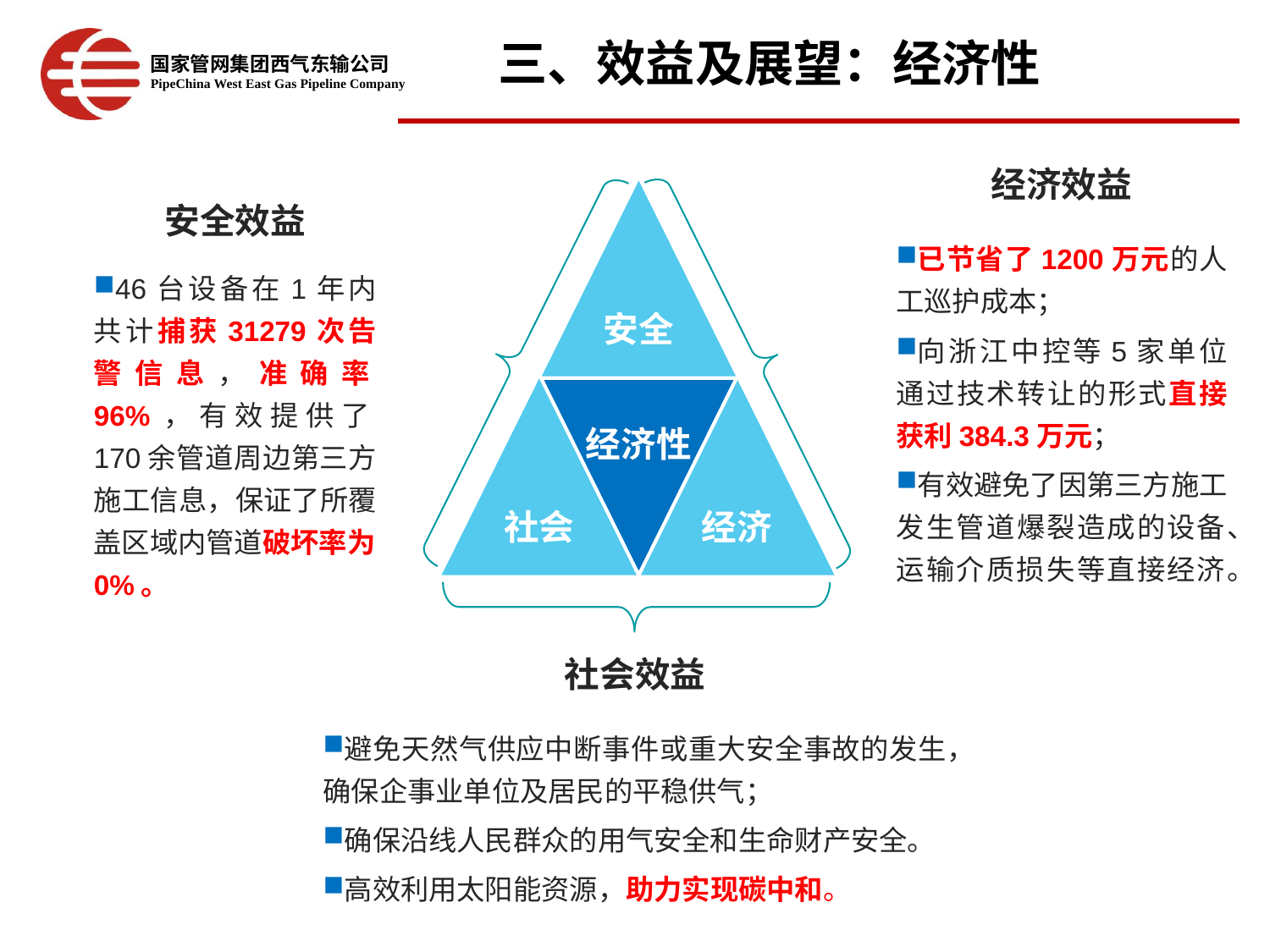

三、效益及展望：经济性

安全
社会

经济

经济性
经济效益
已节省了1200万元的人工巡护成本；
向浙江中控等5家单位通过技术转让的形式直接获利384.3万元；
有效避免了因第三方施工发生管道爆裂造成的设备、运输介质损失等直接经济。
安全效益
46台设备在1年内共计捕获31279次告警信息，准确率96%，有效提供了170余管道周边第三方施工信息，保证了所覆盖区域内管道破坏率为0%。
社会效益
避免天然气供应中断事件或重大安全事故的发生，确保企事业单位及居民的平稳供气；
确保沿线人民群众的用气安全和生命财产安全。
高效利用太阳能资源，助力实现碳中和。